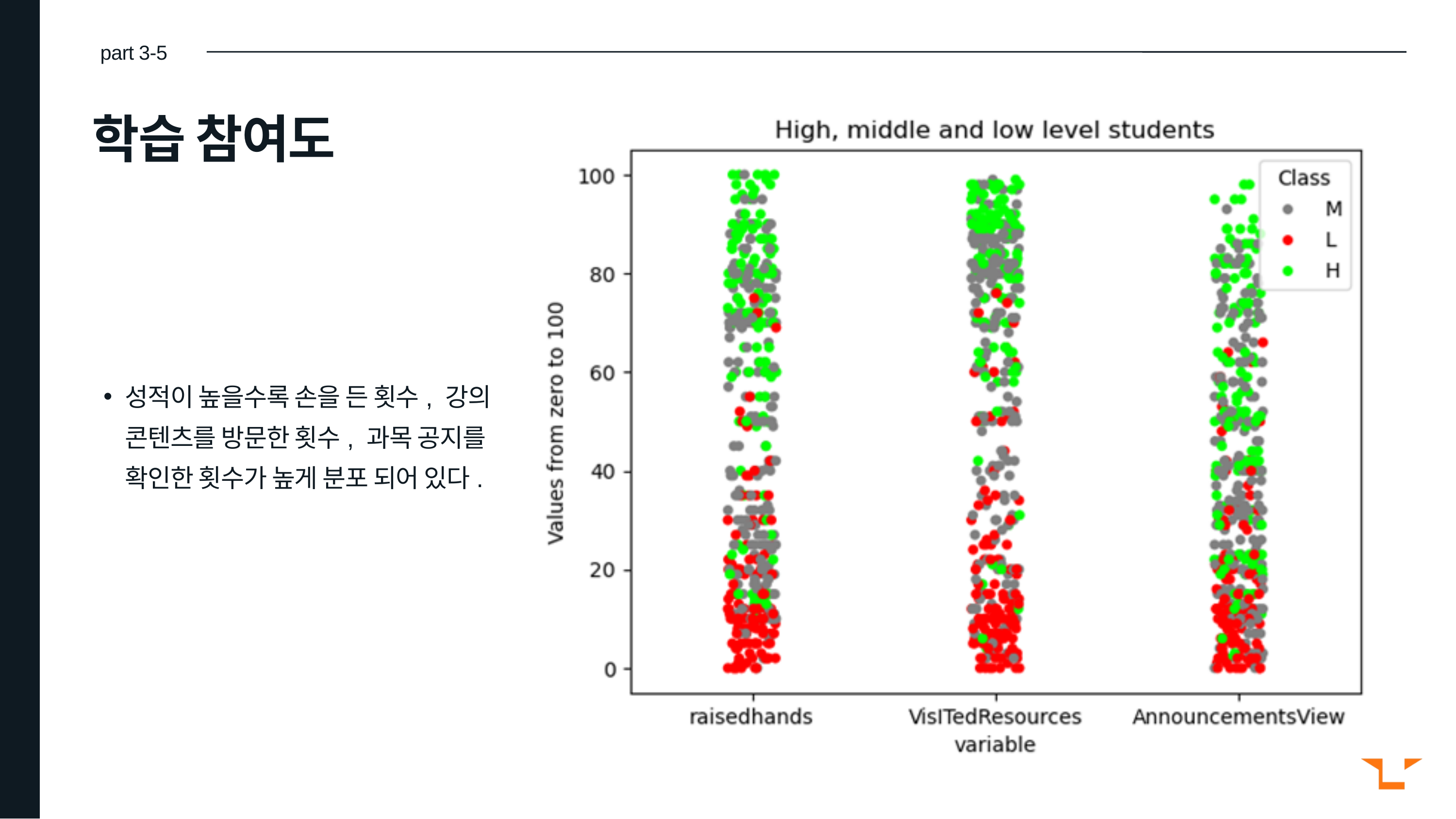

part 3-5

학습 참여도

성적이 높을수록 손을 든 횟수, 강의 콘텐츠를 방문한 횟수, 과목 공지를 확인한 횟수가 높게 분포 되어 있다.